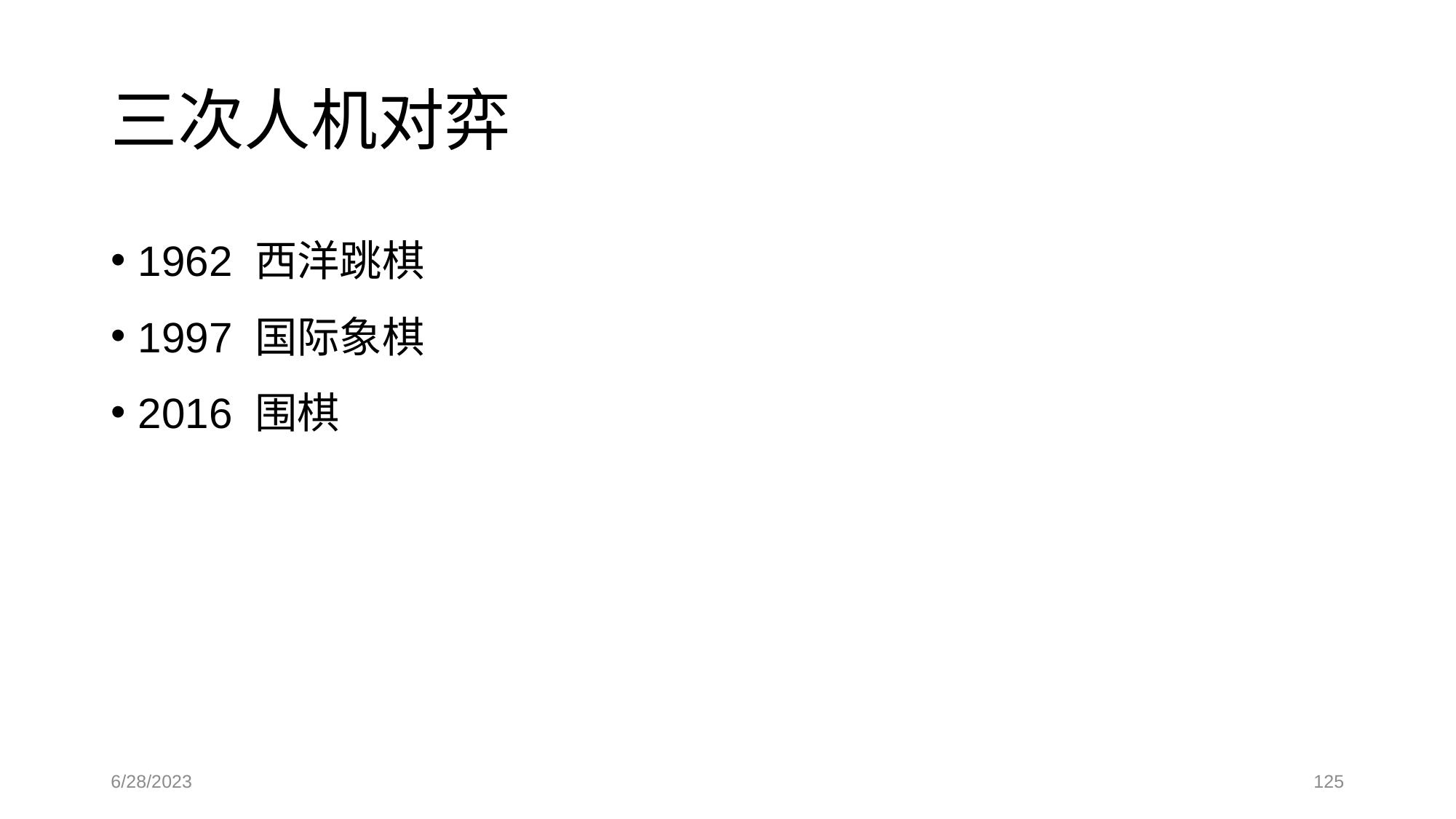

# 三次人机对弈
1962 西洋跳棋
1997 国际象棋
2016 围棋

6/28/2023
125